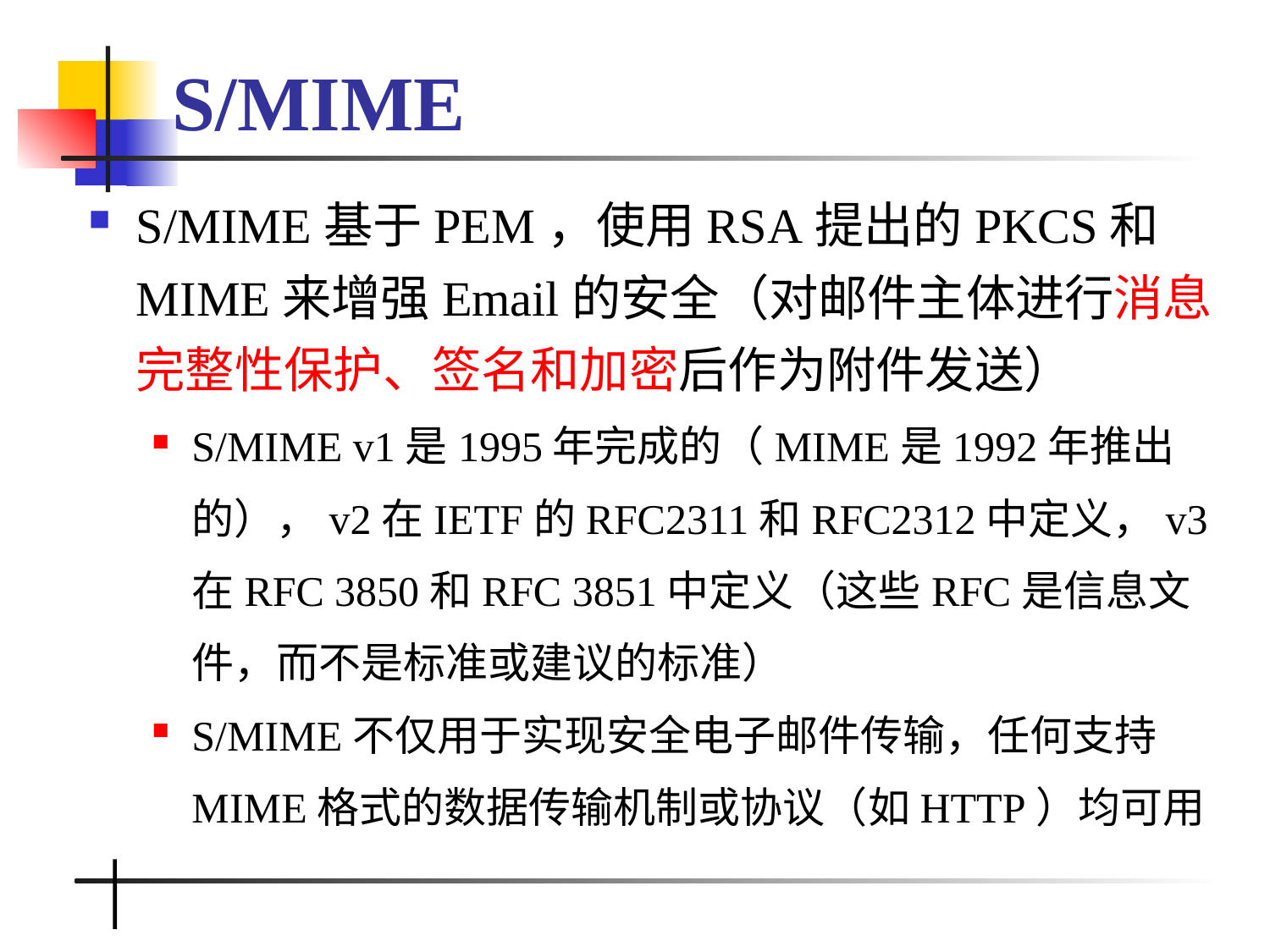

# S/MIME
S/MIME基于PEM，使用RSA提出的PKCS和MIME来增强Email的安全（对邮件主体进行消息完整性保护、签名和加密后作为附件发送）
S/MIME v1是1995年完成的（MIME是1992年推出的），v2在IETF的RFC2311和RFC2312中定义，v3在RFC 3850和RFC 3851中定义（这些RFC是信息文件，而不是标准或建议的标准）
S/MIME不仅用于实现安全电子邮件传输，任何支持MIME格式的数据传输机制或协议（如HTTP）均可用